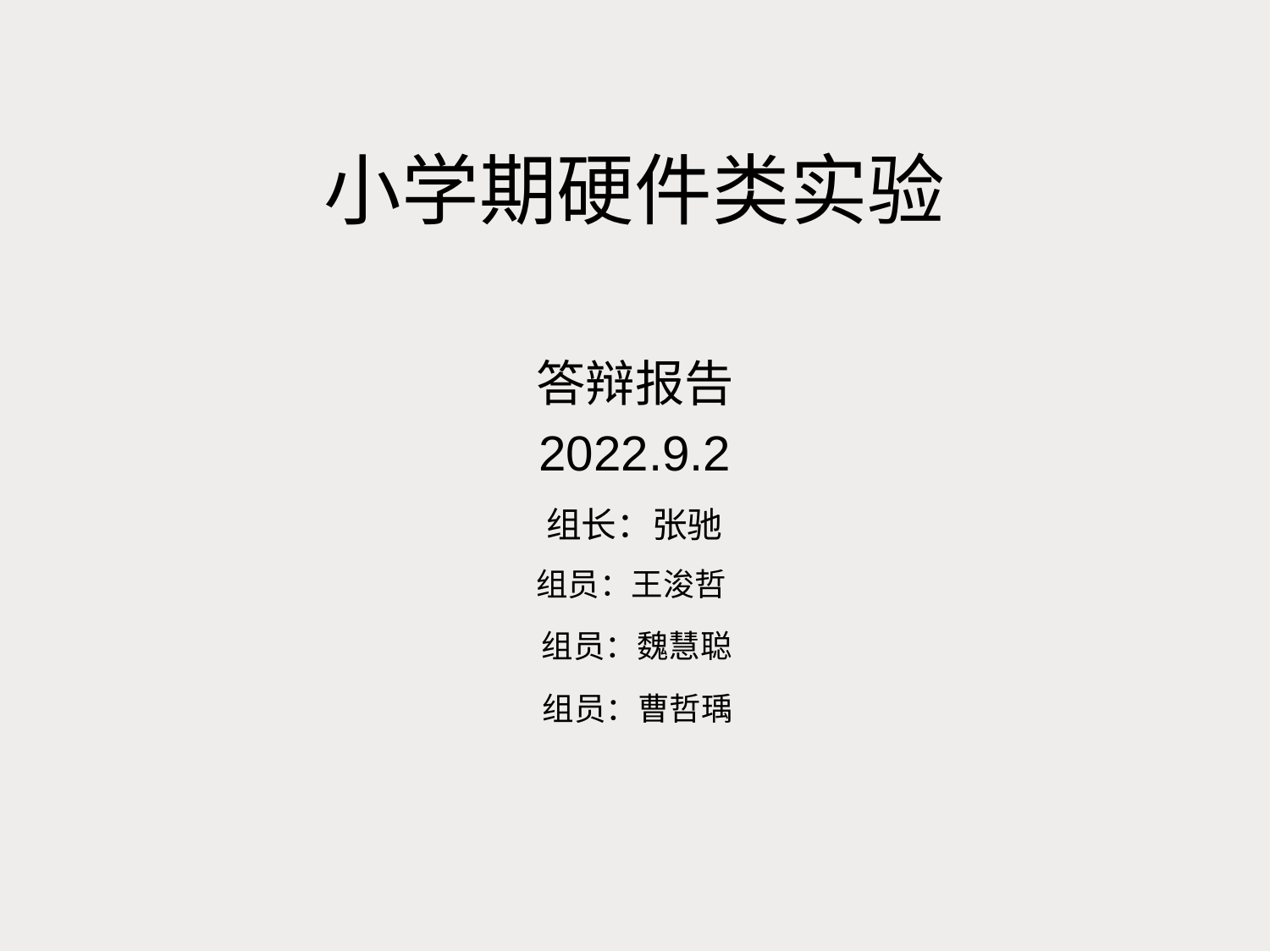

# 小学期硬件类实验
答辩报告
2022.9.2
组长：张驰
组员：王浚哲
组员：魏慧聪
组员：曹哲瑀